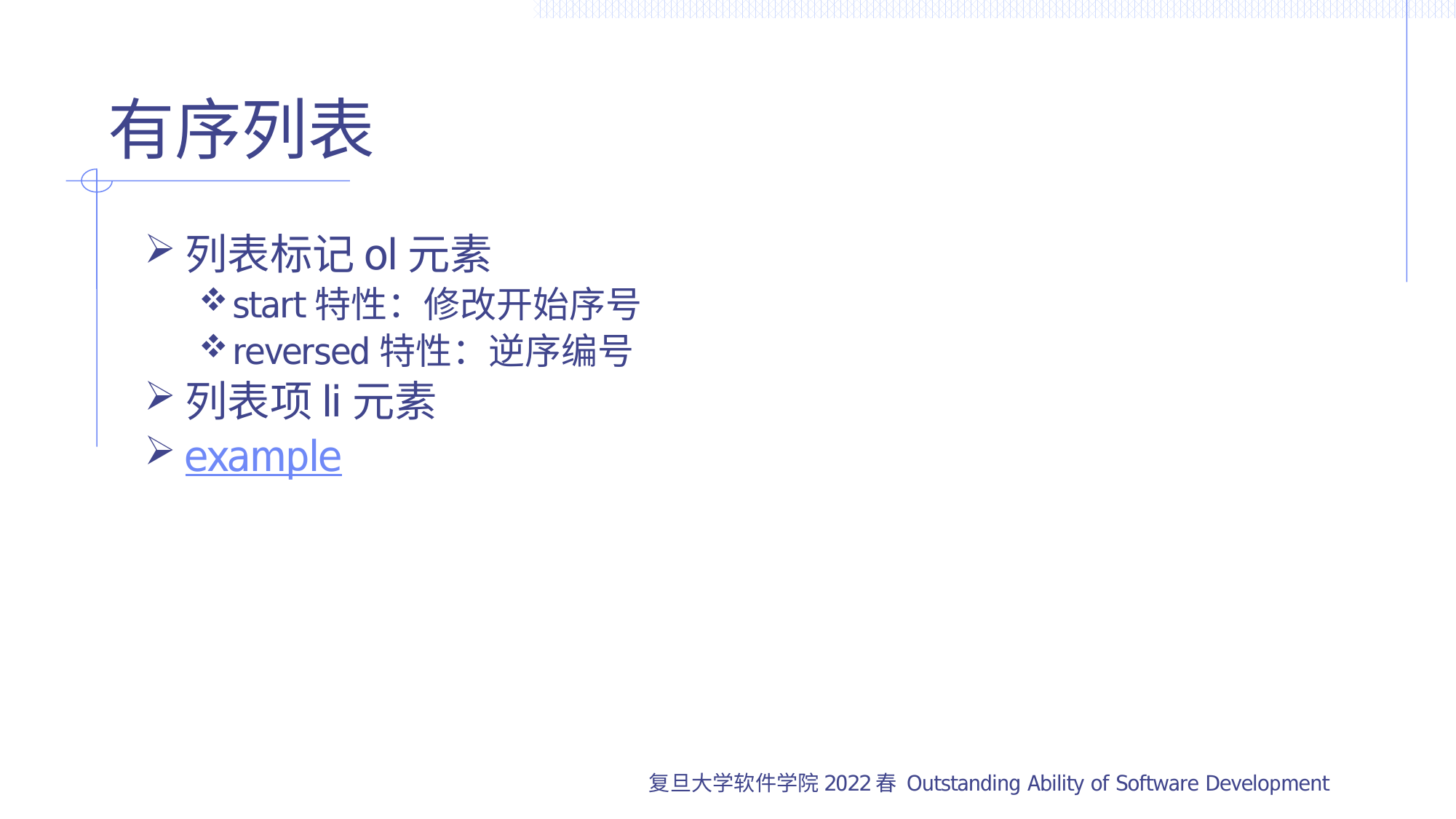

# 有序列表
列表标记ol元素
start特性：修改开始序号
reversed特性：逆序编号
列表项li元素
example